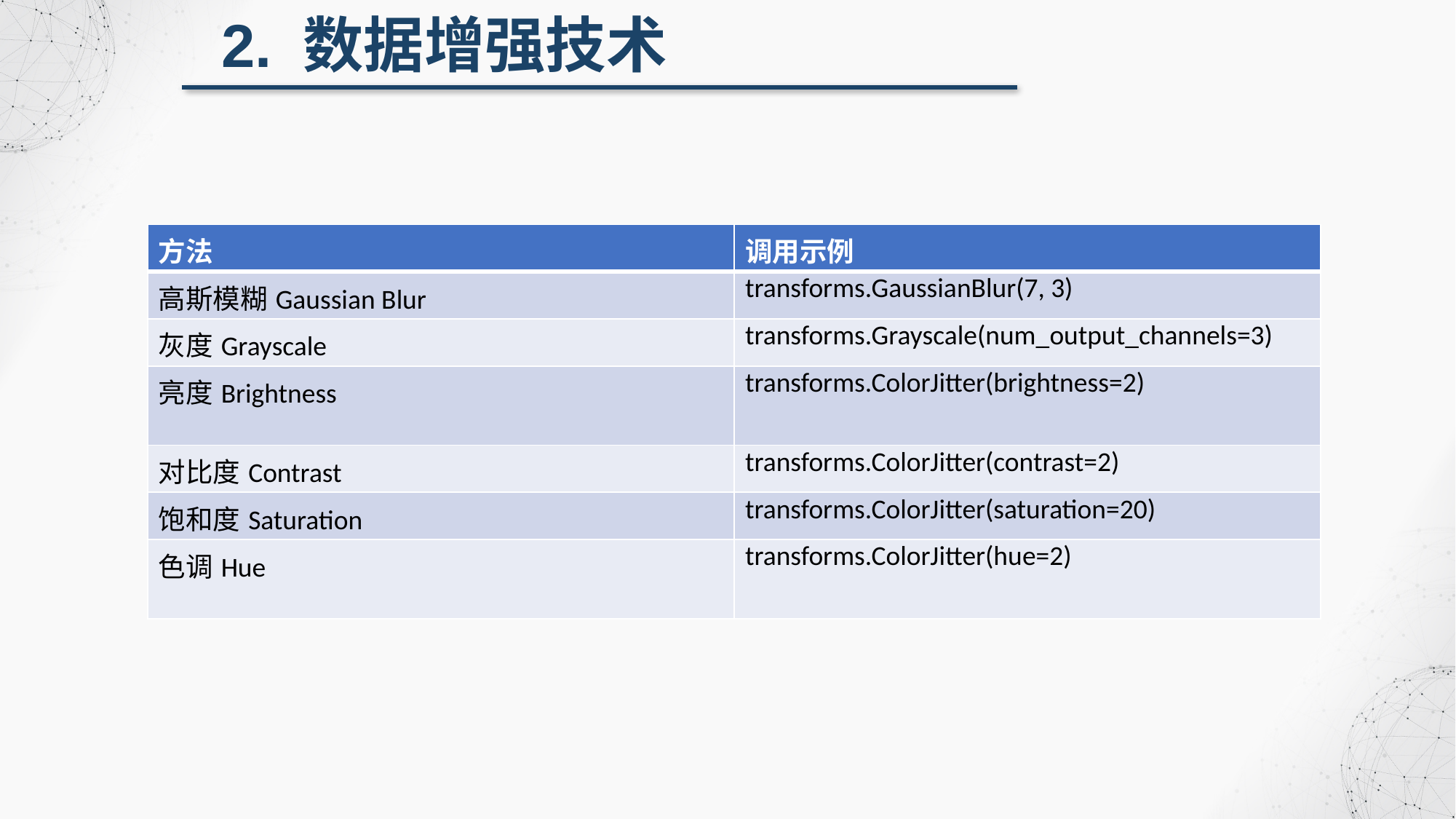

2. 数据增强技术
| 方法 | 调用示例 |
| --- | --- |
| 高斯模糊Gaussian Blur | transforms.GaussianBlur(7, 3) |
| 灰度Grayscale | transforms.Grayscale(num\_output\_channels=3) |
| 亮度Brightness | transforms.ColorJitter(brightness=2) |
| 对比度Contrast | transforms.ColorJitter(contrast=2) |
| 饱和度Saturation | transforms.ColorJitter(saturation=20) |
| 色调Hue | transforms.ColorJitter(hue=2) |